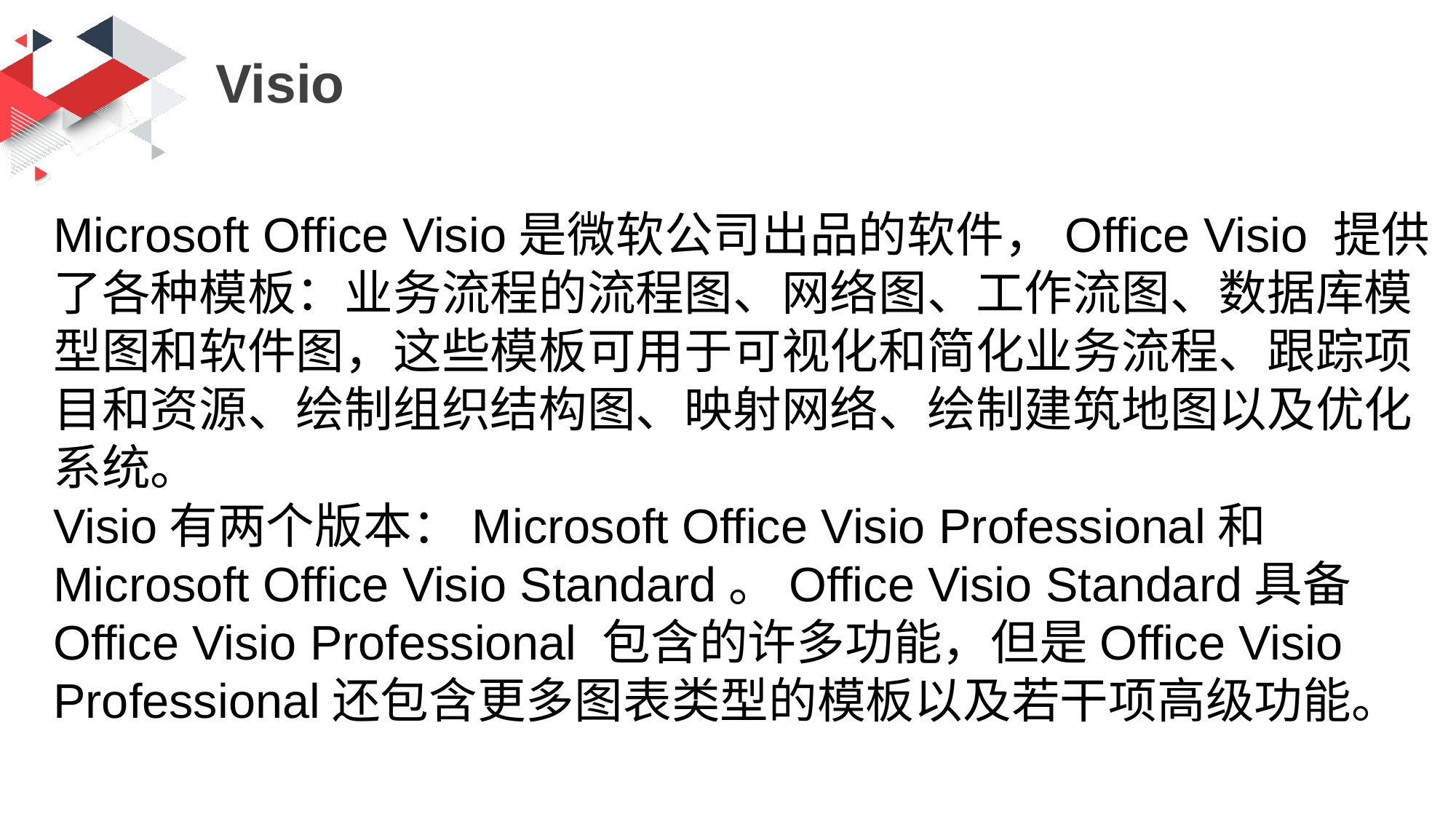

Visio
Microsoft Office Visio是微软公司出品的软件，Office Visio 提供了各种模板：业务流程的流程图、网络图、工作流图、数据库模型图和软件图，这些模板可用于可视化和简化业务流程、跟踪项目和资源、绘制组织结构图、映射网络、绘制建筑地图以及优化系统。
Visio有两个版本：Microsoft Office Visio Professional和 Microsoft Office Visio Standard。Office Visio Standard具备Office Visio Professional 包含的许多功能，但是Office Visio Professional还包含更多图表类型的模板以及若干项高级功能。